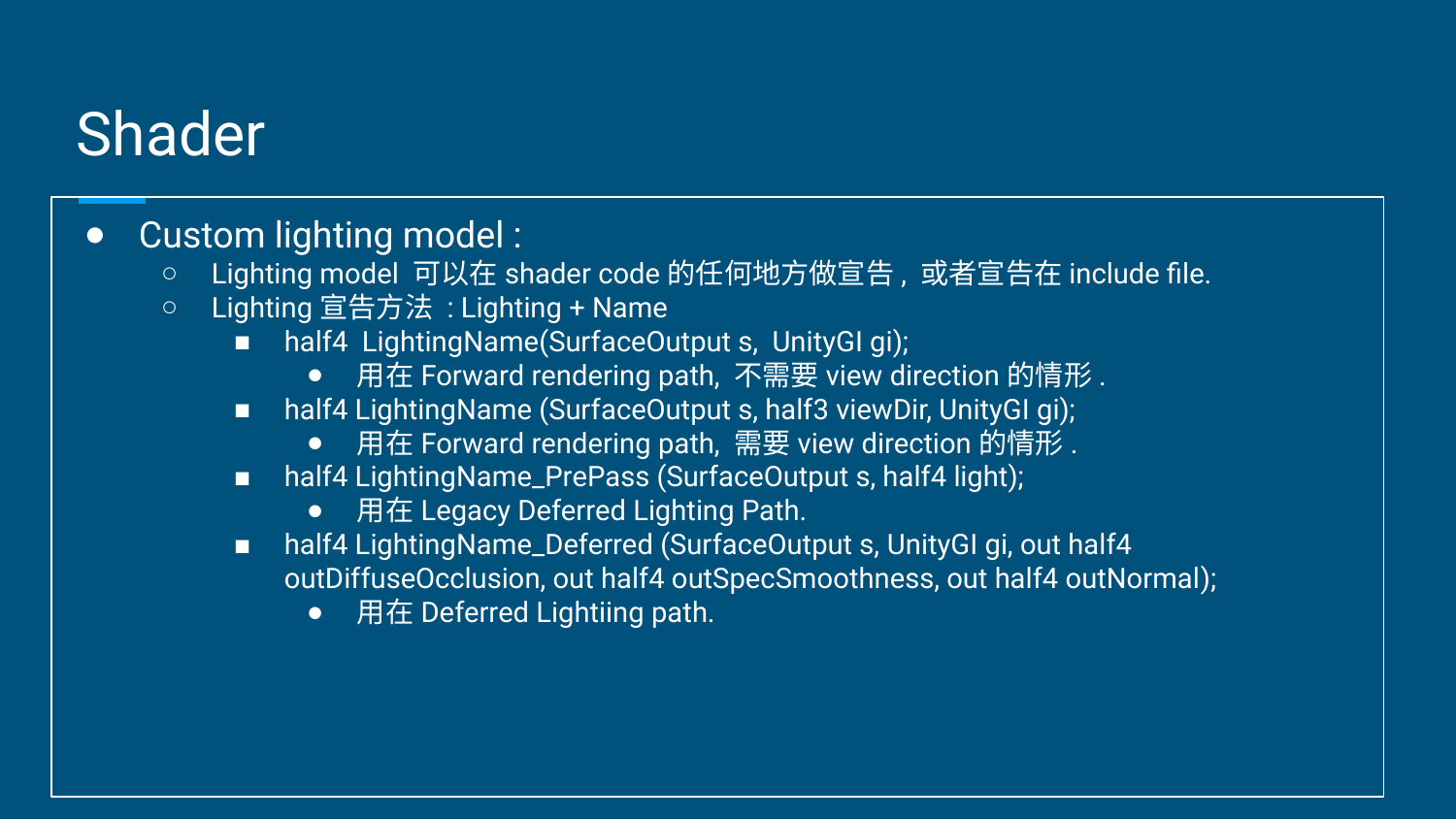

# Shader
Custom lighting model :
Lighting model 可以在shader code的任何地方做宣告, 或者宣告在include file.
Lighting宣告方法 : Lighting + Name
half4  LightingName(SurfaceOutput s,  UnityGI gi);
用在Forward rendering path, 不需要view direction的情形.
half4 LightingName (SurfaceOutput s, half3 viewDir, UnityGI gi);
用在Forward rendering path, 需要view direction的情形.
half4 LightingName_PrePass (SurfaceOutput s, half4 light);
用在Legacy Deferred Lighting Path.
half4 LightingName_Deferred (SurfaceOutput s, UnityGI gi, out half4 outDiffuseOcclusion, out half4 outSpecSmoothness, out half4 outNormal);
用在Deferred Lightiing path.